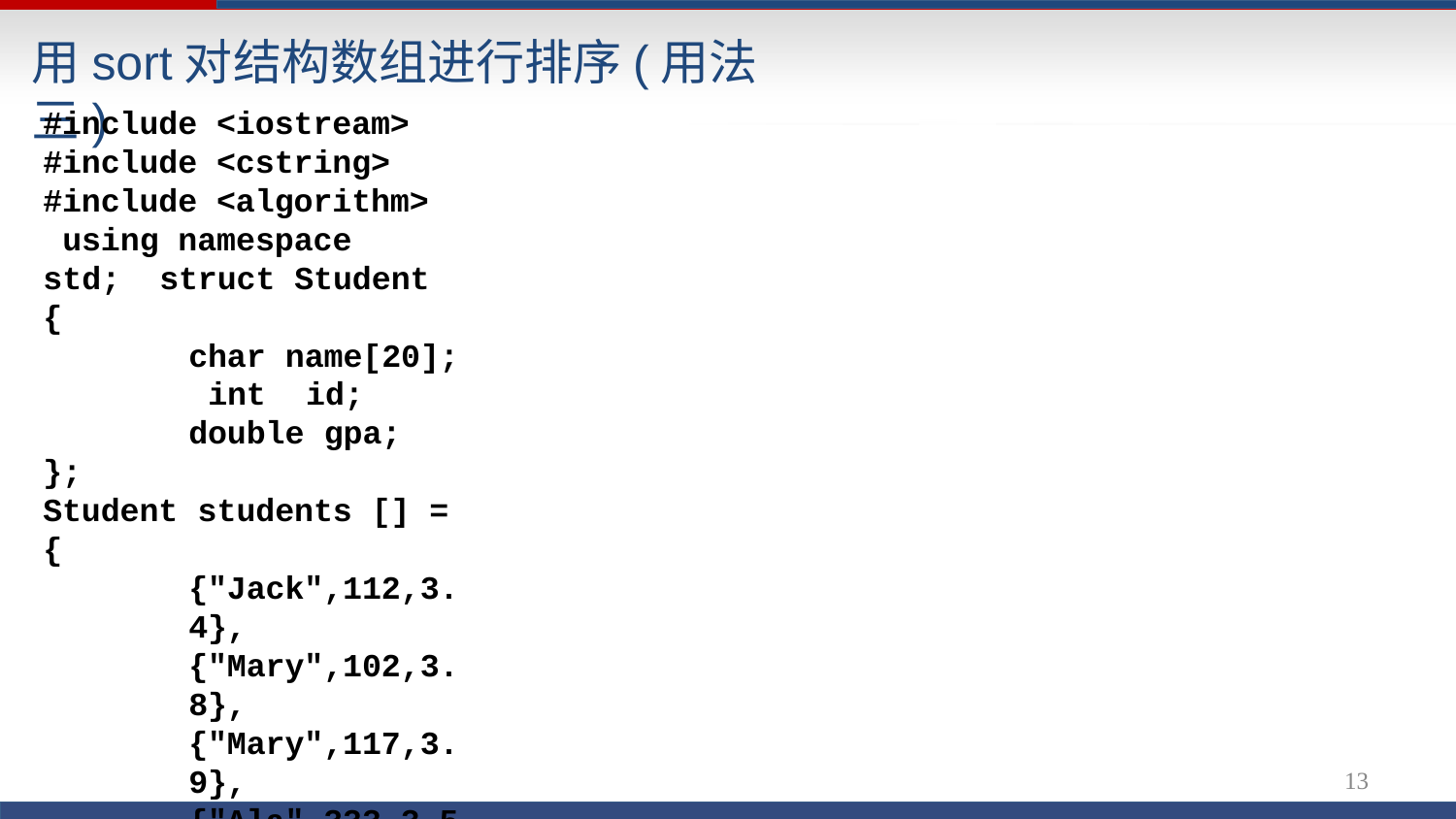

# 用sort对结构数组进行排序(用法三)
#include <iostream>  #include <cstring>  #include <algorithm>  using namespace std;  struct Student {
char name[20];  int id;  double gpa;
};
Student students [] = {
{"Jack",112,3.4},{"Mary",102,3.8},{"Mary",117,3.9},
{"Ala",333,3.5},{"Zero",101,4.0}};
13